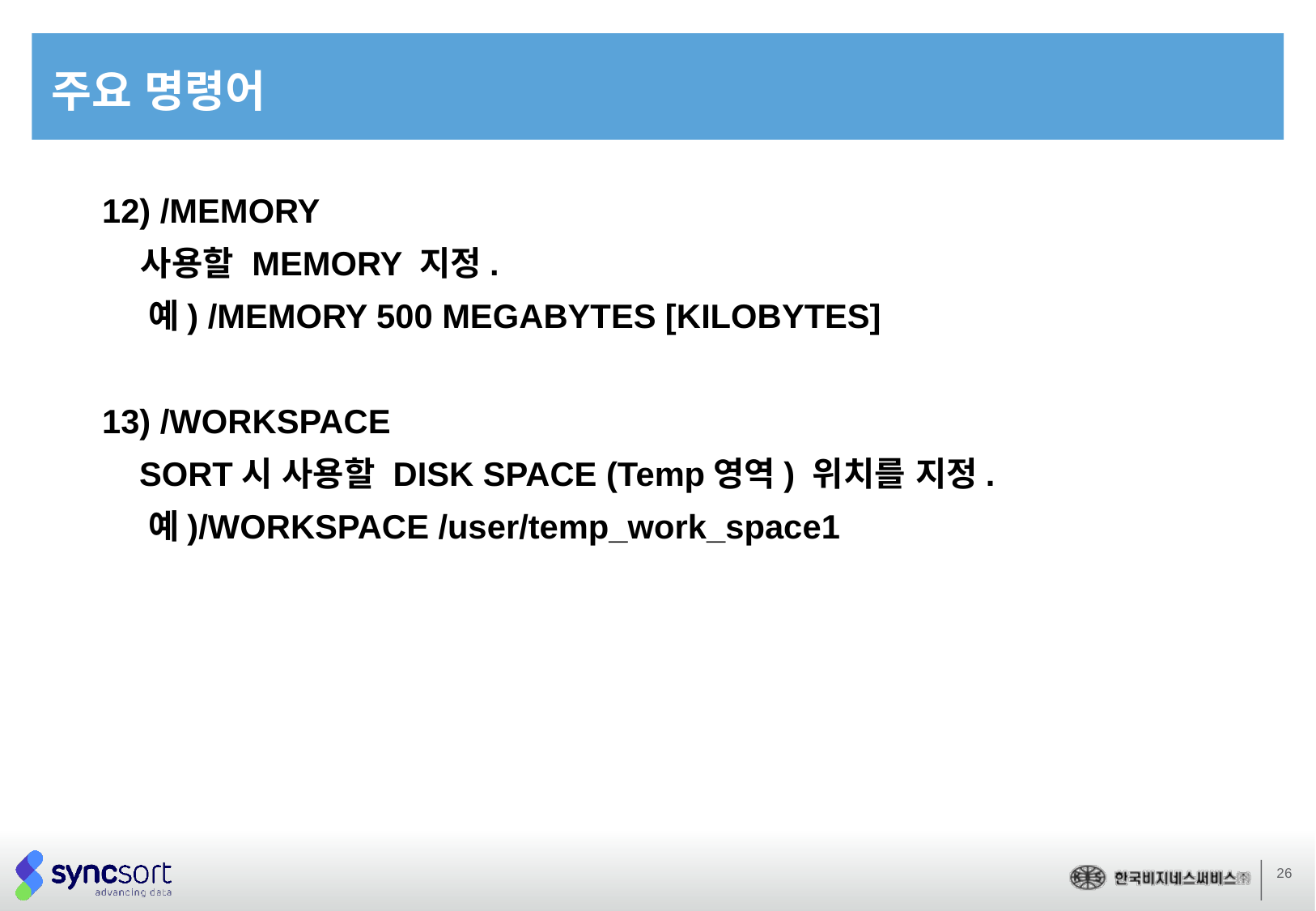

# 주요 명령어
12) /MEMORY
    사용할 MEMORY 지정.
    예) /MEMORY 500 MEGABYTES [KILOBYTES]

13) /WORKSPACE
    SORT시 사용할 DISK SPACE (Temp영역) 위치를 지정.
    예)/WORKSPACE /user/temp_work_space1